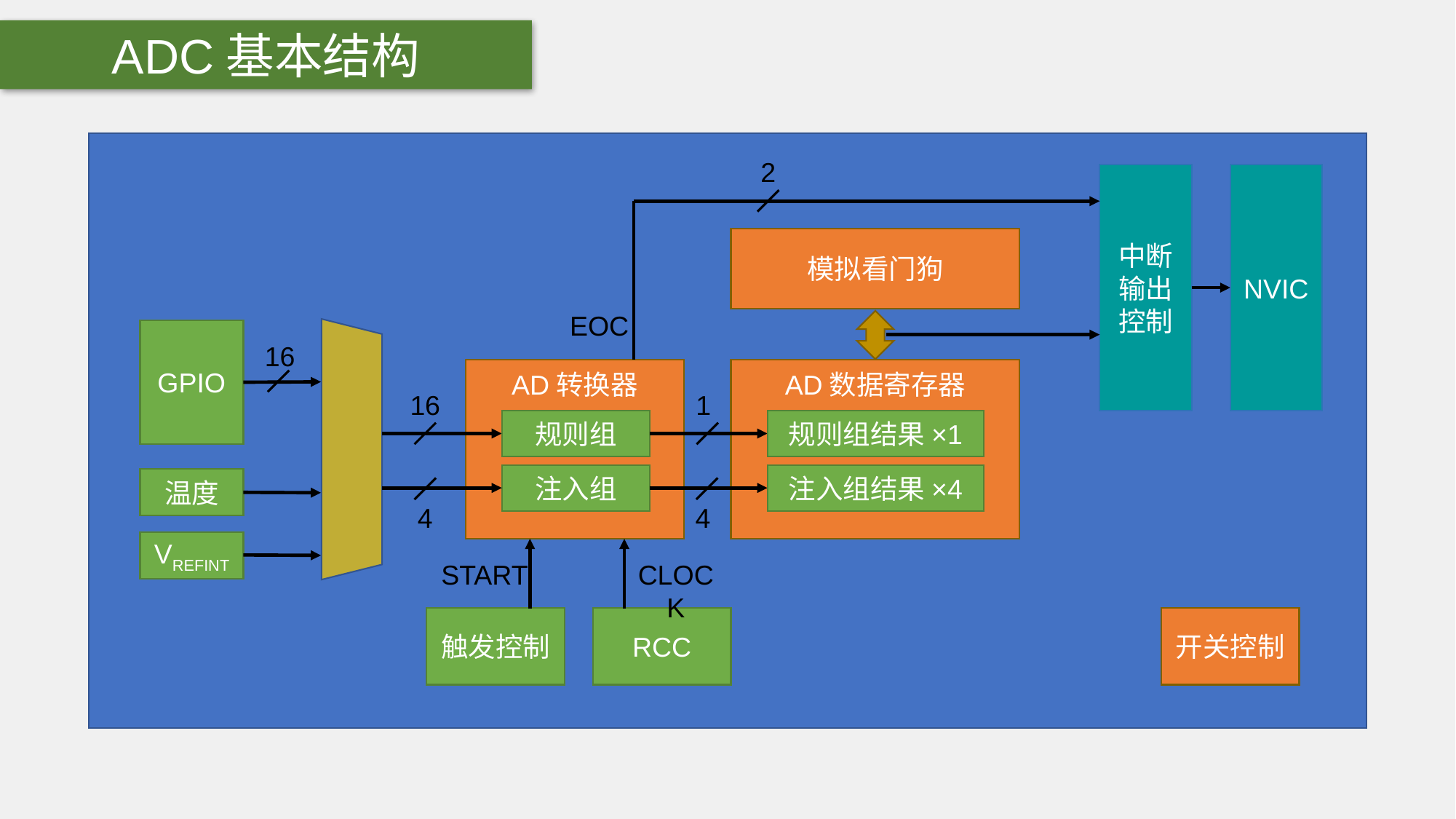

ADC基本结构

2
中断
输出
控制
NVIC
模拟看门狗
EOC

GPIO
16
AD转换器

AD数据寄存器

16
1
规则组
规则组结果×1

注入组
注入组结果×4
温度
4
4
VREFINT
START
CLOCK
触发控制
RCC
开关控制